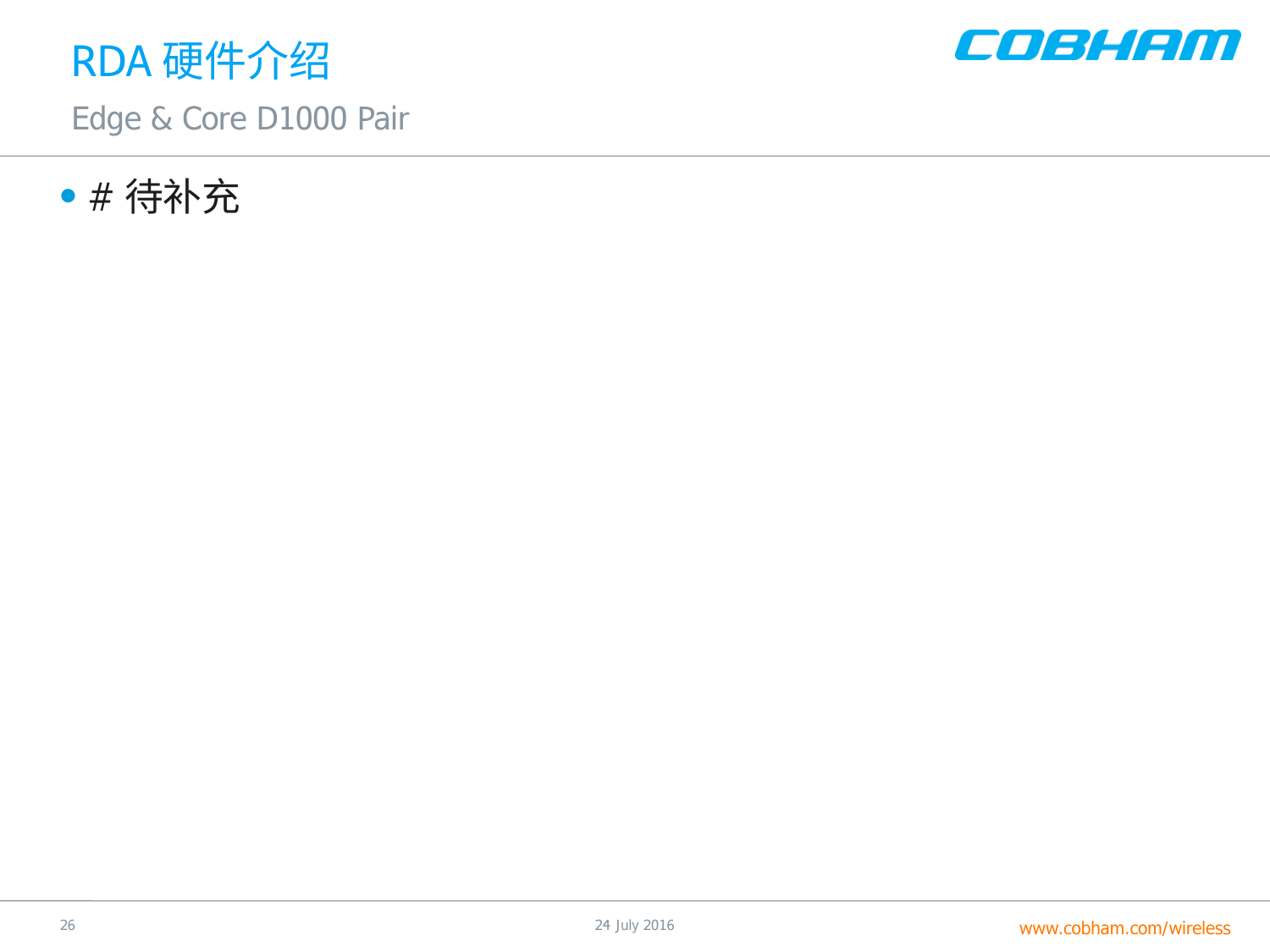

# RDA硬件介绍
Edge & Core D1000 Pair
#待补充
26
24 July 2016